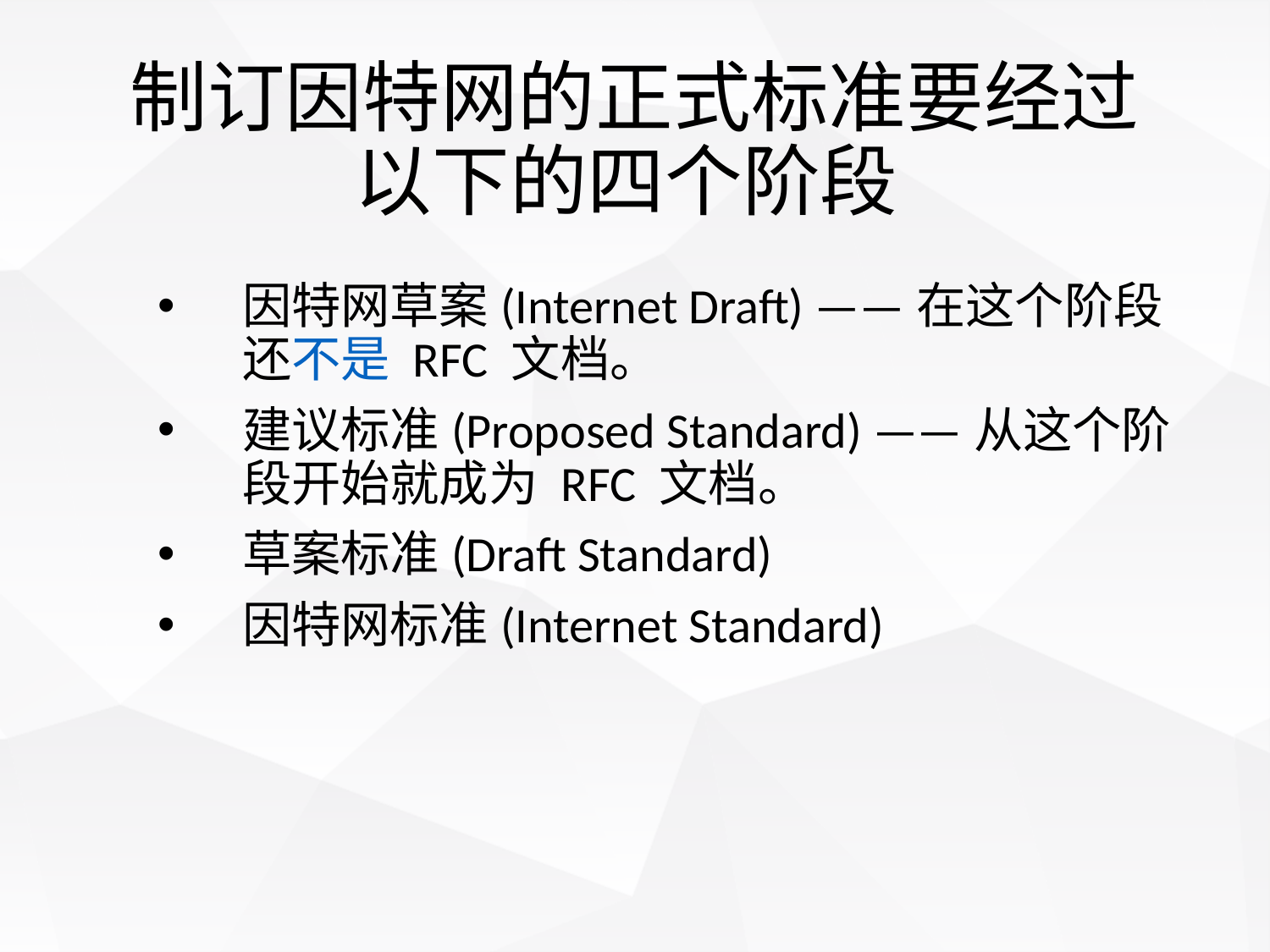

# 制订因特网的正式标准要经过以下的四个阶段
因特网草案(Internet Draft) ——在这个阶段还不是 RFC 文档。
建议标准(Proposed Standard) ——从这个阶段开始就成为 RFC 文档。
草案标准(Draft Standard)
因特网标准(Internet Standard)